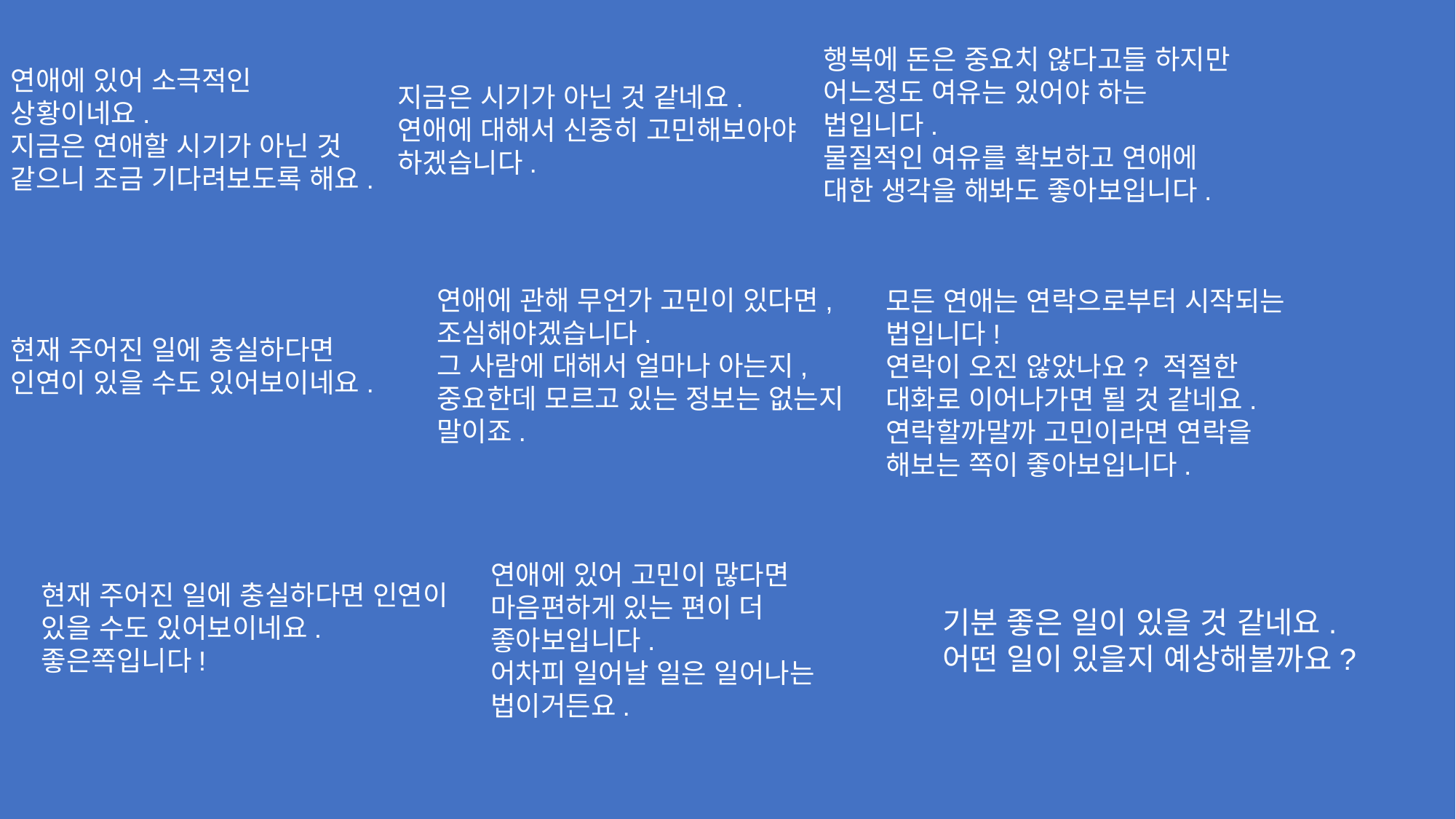

연애에 있어 소극적인 상황이네요.
지금은 연애할 시기가 아닌 것 같으니 조금 기다려보도록 해요.
지금은 시기가 아닌 것 같네요.
연애에 대해서 신중히 고민해보아야
하겠습니다.
행복에 돈은 중요치 않다고들 하지만 어느정도 여유는 있어야 하는 법입니다.
물질적인 여유를 확보하고 연애에 대한 생각을 해봐도 좋아보입니다.
연애에 관해 무언가 고민이 있다면,
조심해야겠습니다.
그 사람에 대해서 얼마나 아는지, 중요한데 모르고 있는 정보는 없는지 말이죠.
현재 주어진 일에 충실하다면
인연이 있을 수도 있어보이네요.
모든 연애는 연락으로부터 시작되는
법입니다!
연락이 오진 않았나요? 적절한 대화로 이어나가면 될 것 같네요.
연락할까말까 고민이라면 연락을 해보는 쪽이 좋아보입니다.
현재 주어진 일에 충실하다면 인연이
있을 수도 있어보이네요.
좋은쪽입니다!
연애에 있어 고민이 많다면
마음편하게 있는 편이 더 좋아보입니다.
어차피 일어날 일은 일어나는
법이거든요.
기분 좋은 일이 있을 것 같네요.
어떤 일이 있을지 예상해볼까요?